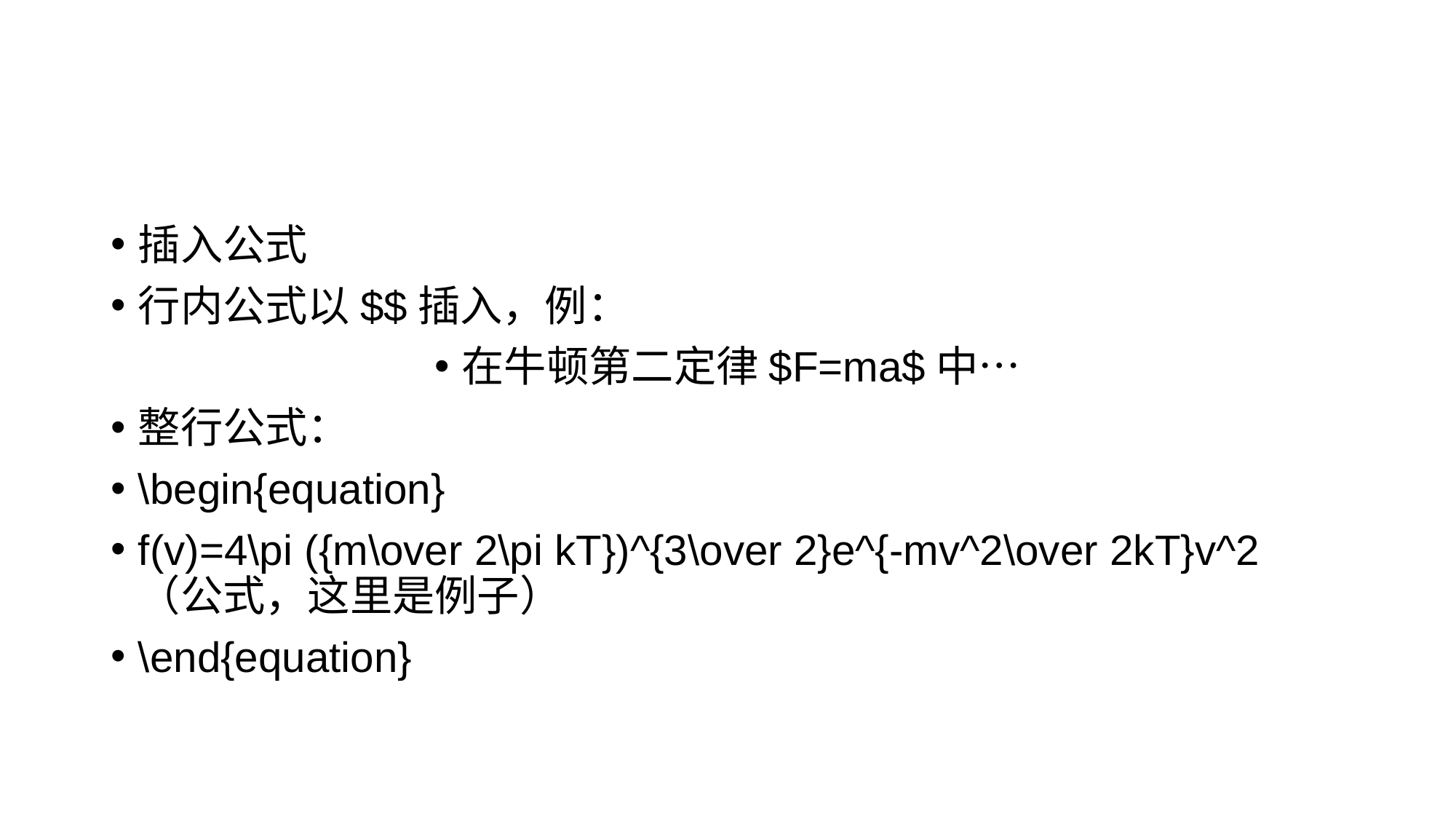

#
插入公式
行内公式以$$插入，例：
在牛顿第二定律$F=ma$中…
整行公式：
\begin{equation}
f(v)=4\pi ({m\over 2\pi kT})^{3\over 2}e^{-mv^2\over 2kT}v^2（公式，这里是例子）
\end{equation}